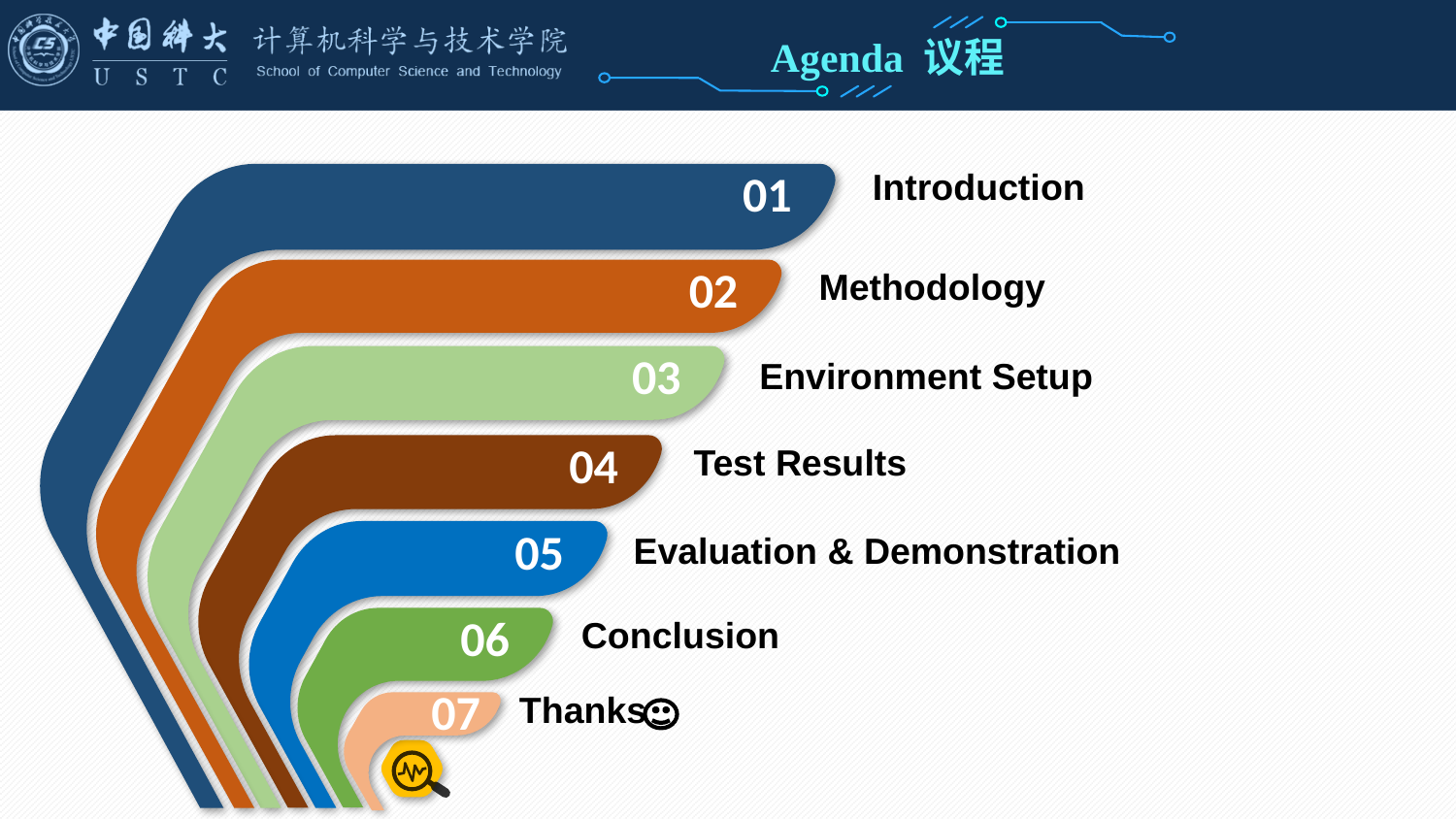

Agenda 议程

Introduction
01
02
03
Environment Setup
Test Results
04
05
Conclusion

Evaluation & Demonstration
Methodology
06
07
Thanks